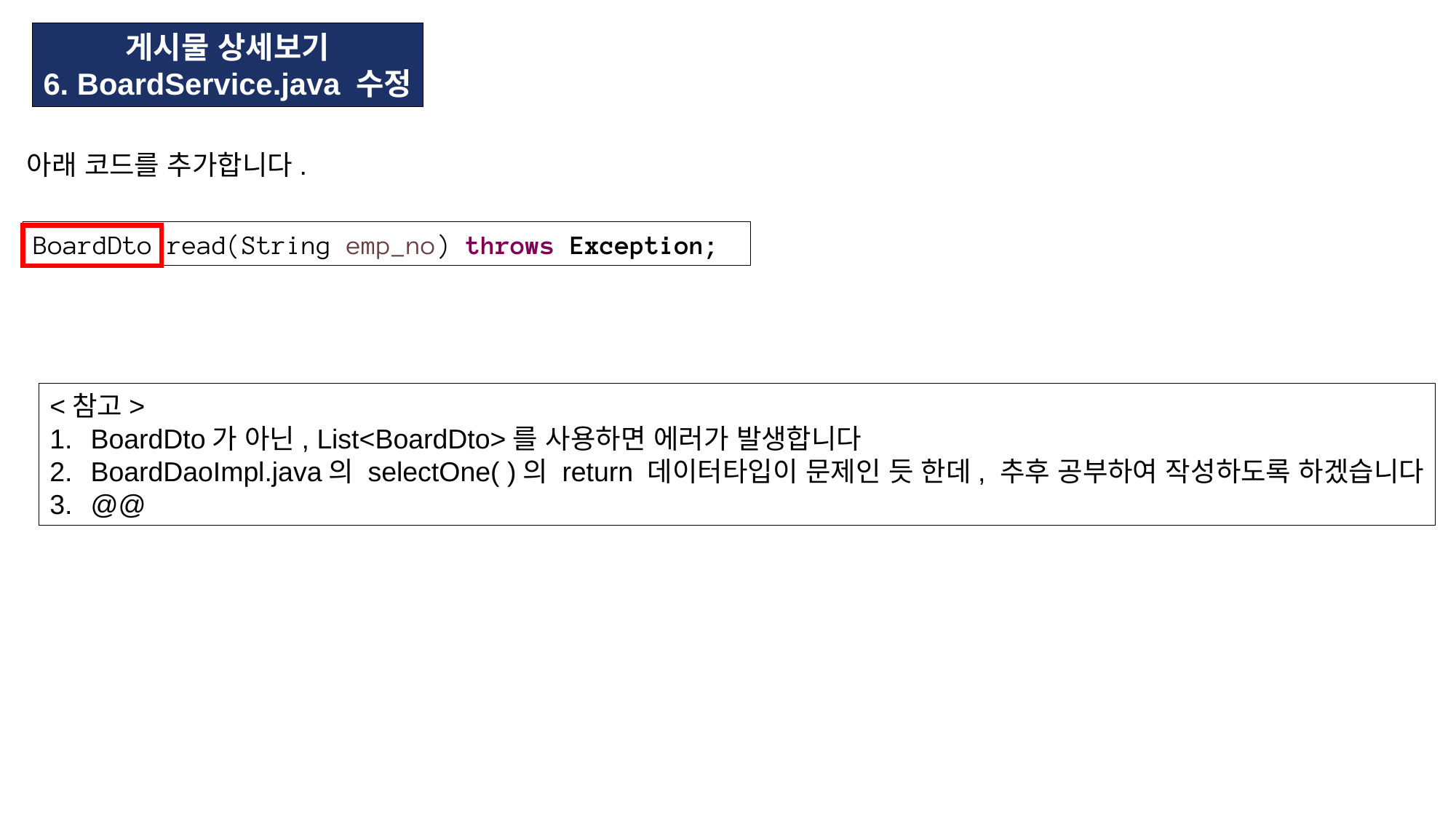

게시물 상세보기
6. BoardService.java 수정
아래 코드를 추가합니다.
BoardDto read(String emp_no) throws Exception;

<참고>
BoardDto가 아닌, List<BoardDto>를 사용하면 에러가 발생합니다
BoardDaoImpl.java의 selectOne( )의 return 데이터타입이 문제인 듯 한데, 추후 공부하여 작성하도록 하겠습니다
@@